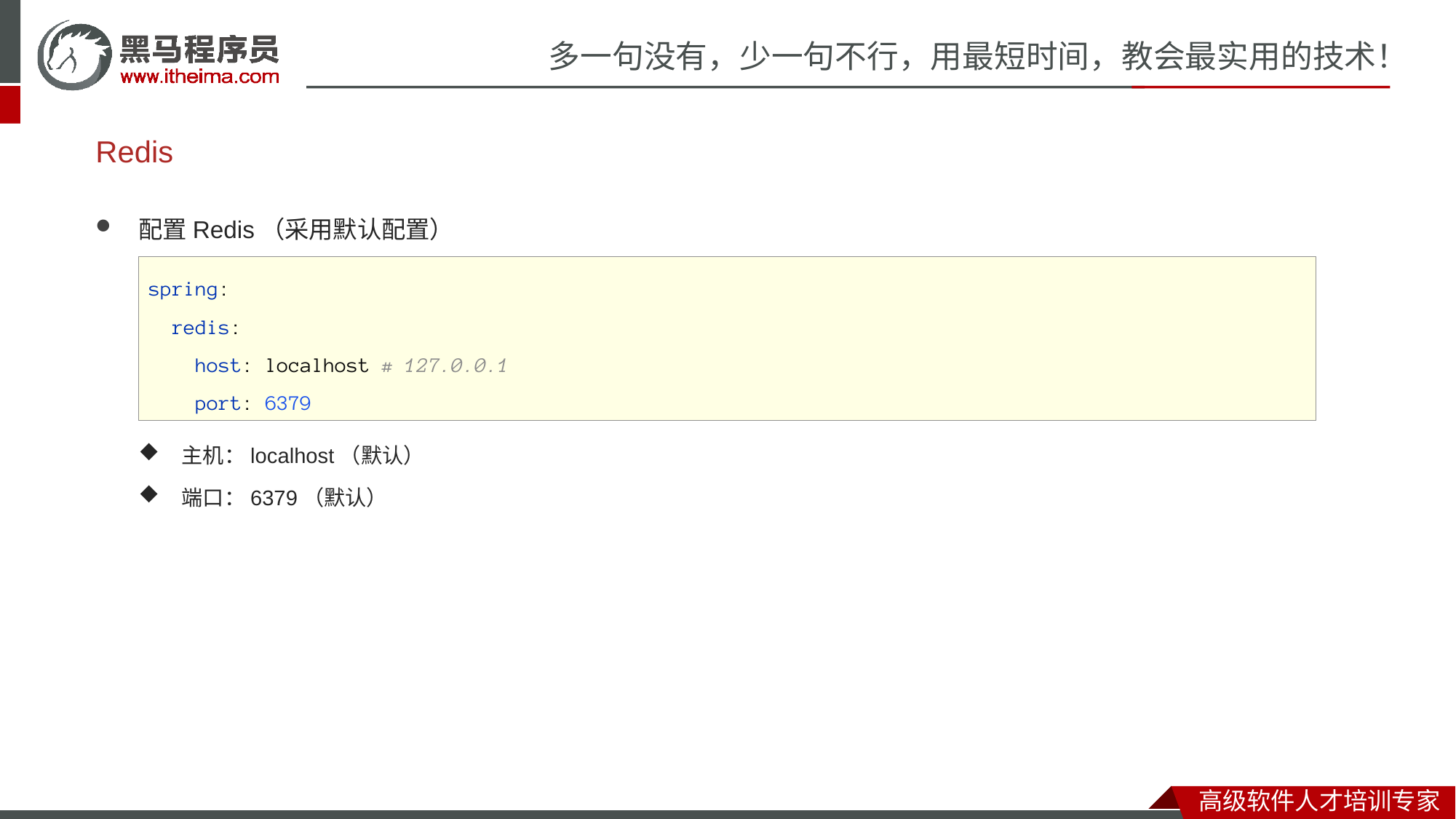

# Redis
配置Redis（采用默认配置）

主机：localhost（默认）
端口：6379（默认）
spring:
  redis:
    host: localhost # 127.0.0.1
    port: 6379